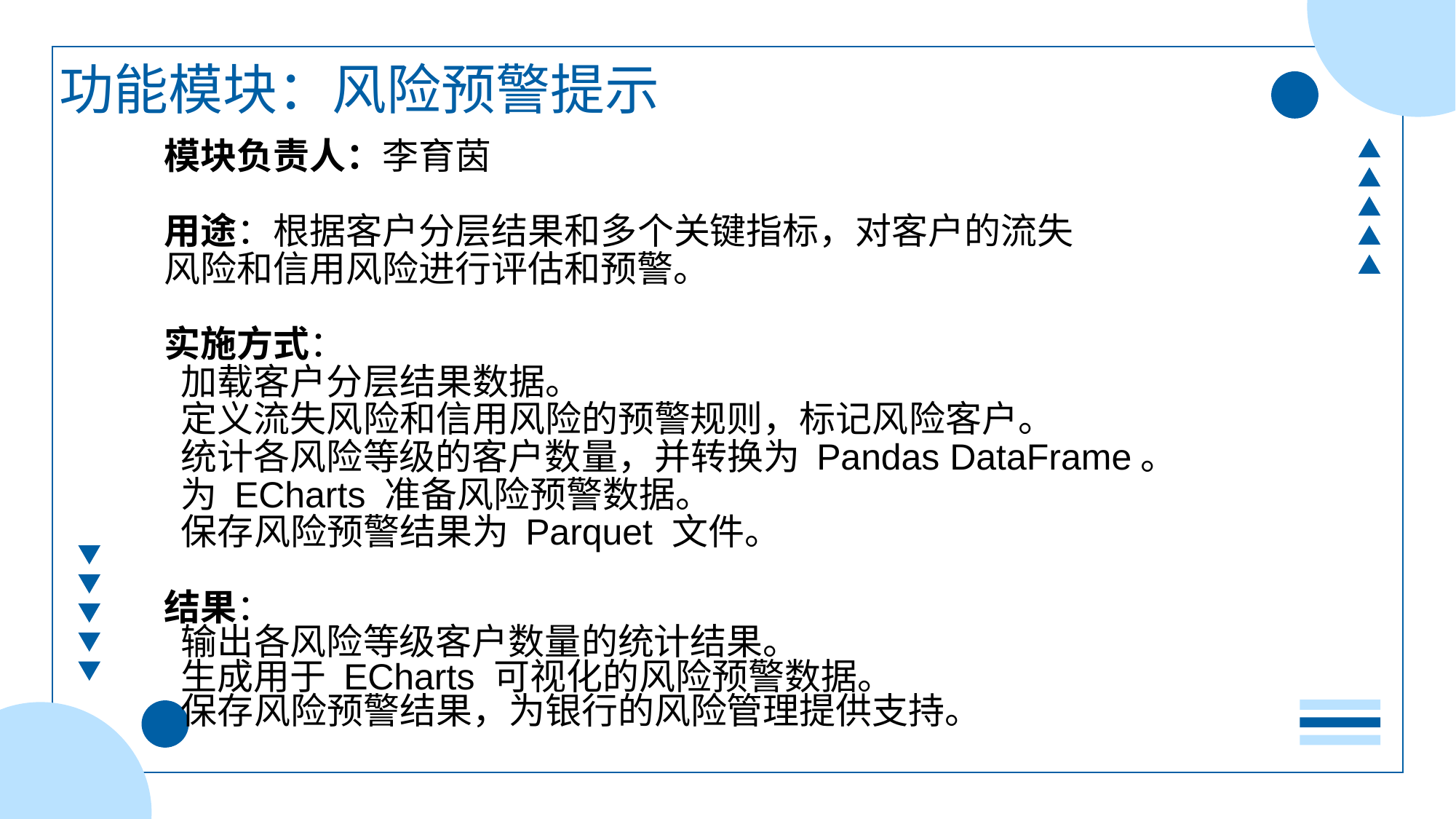

功能模块：风险预警提示
模块负责人：李育茵

用途：根据客户分层结果和多个关键指标，对客户的流失
风险和信用风险进行评估和预警。

实施方式：
 加载客户分层结果数据。
 定义流失风险和信用风险的预警规则，标记风险客户。
 统计各风险等级的客户数量，并转换为 Pandas DataFrame。
 为 ECharts 准备风险预警数据。
 保存风险预警结果为 Parquet 文件。

结果：
 输出各风险等级客户数量的统计结果。
 生成用于 ECharts 可视化的风险预警数据。
 保存风险预警结果，为银行的风险管理提供支持。